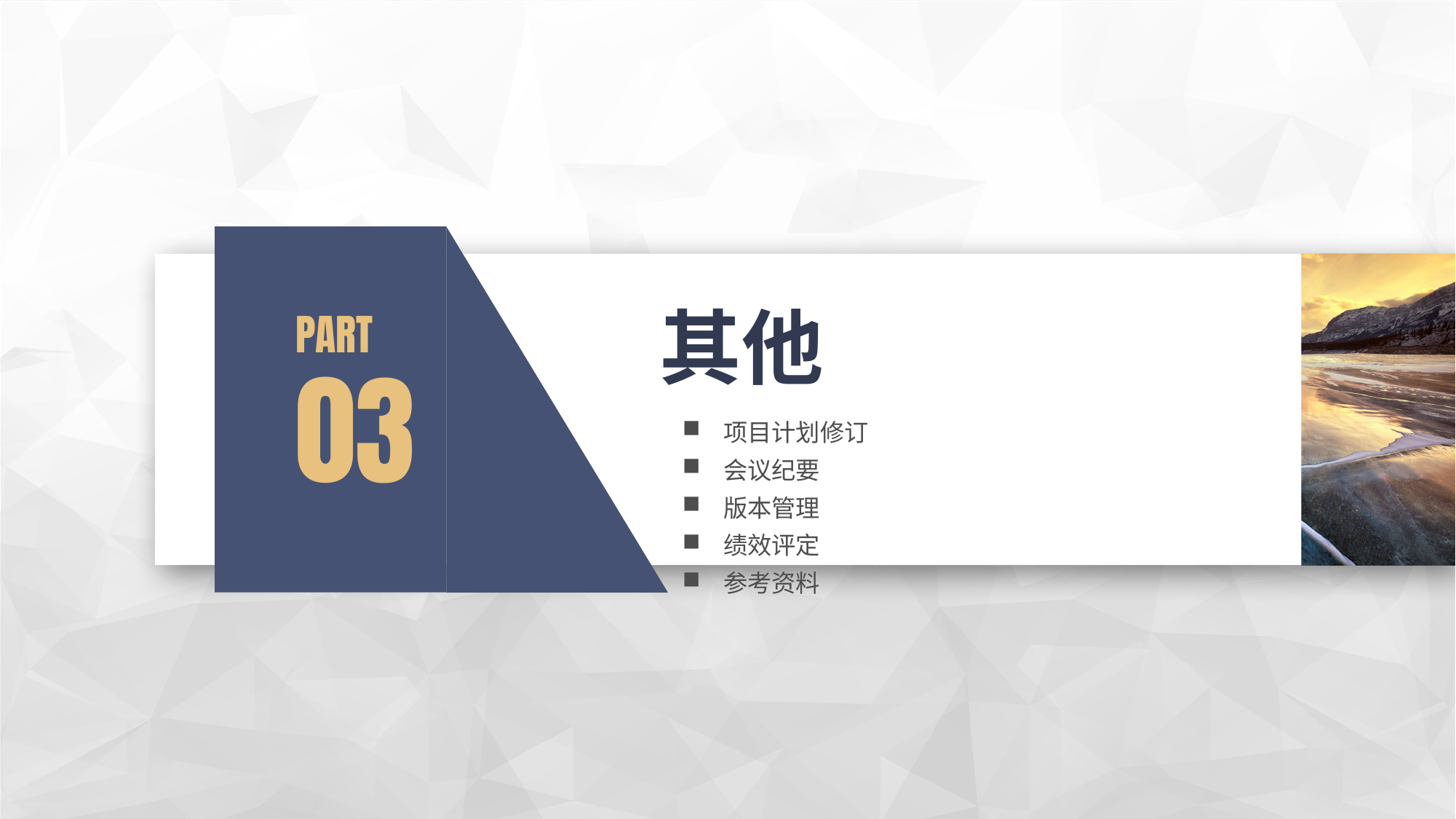

其他
PART
03
项目计划修订
会议纪要
版本管理
绩效评定
参考资料